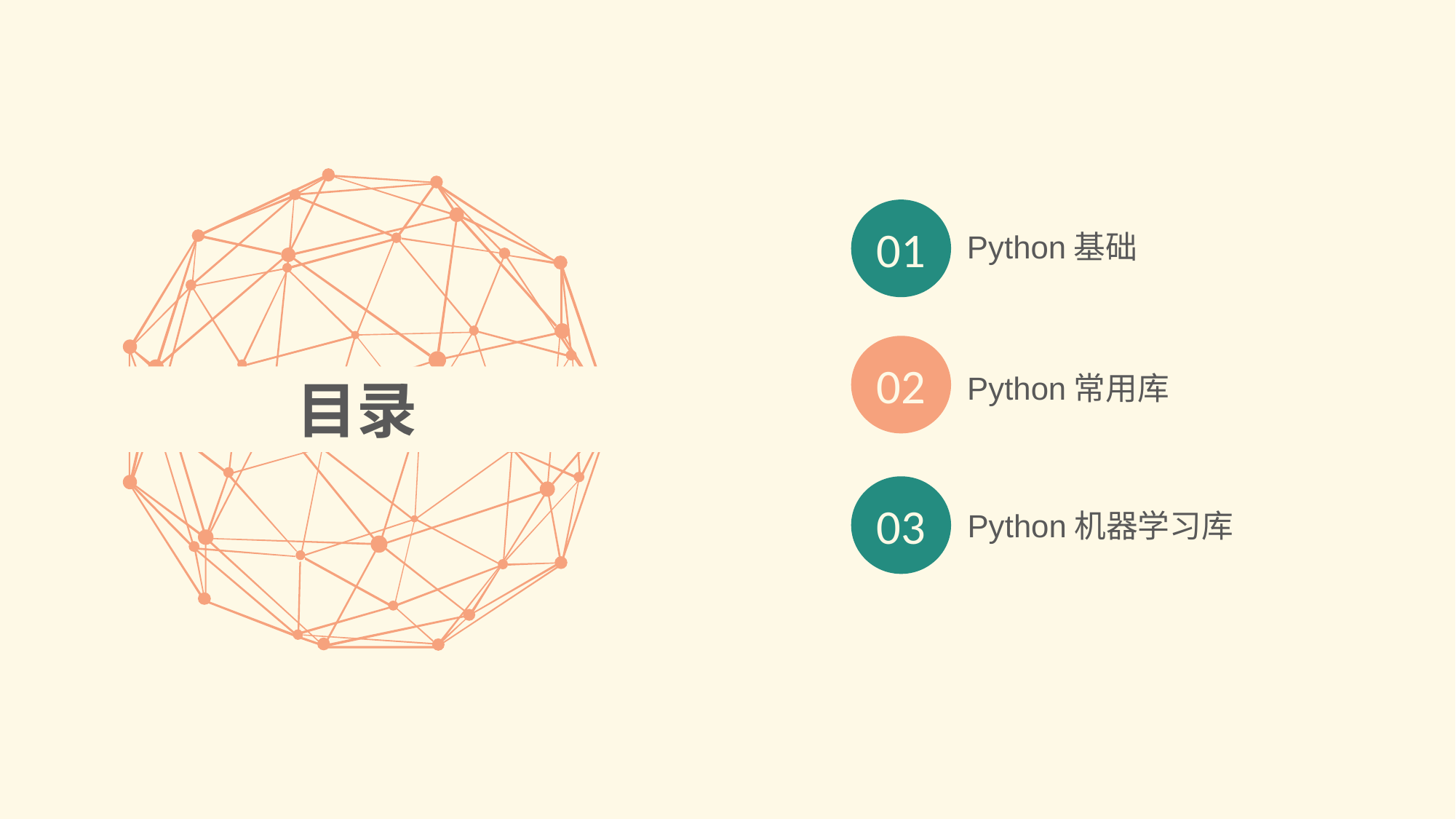

01
Python基础
02
Python常用库

目录
03
Python机器学习库